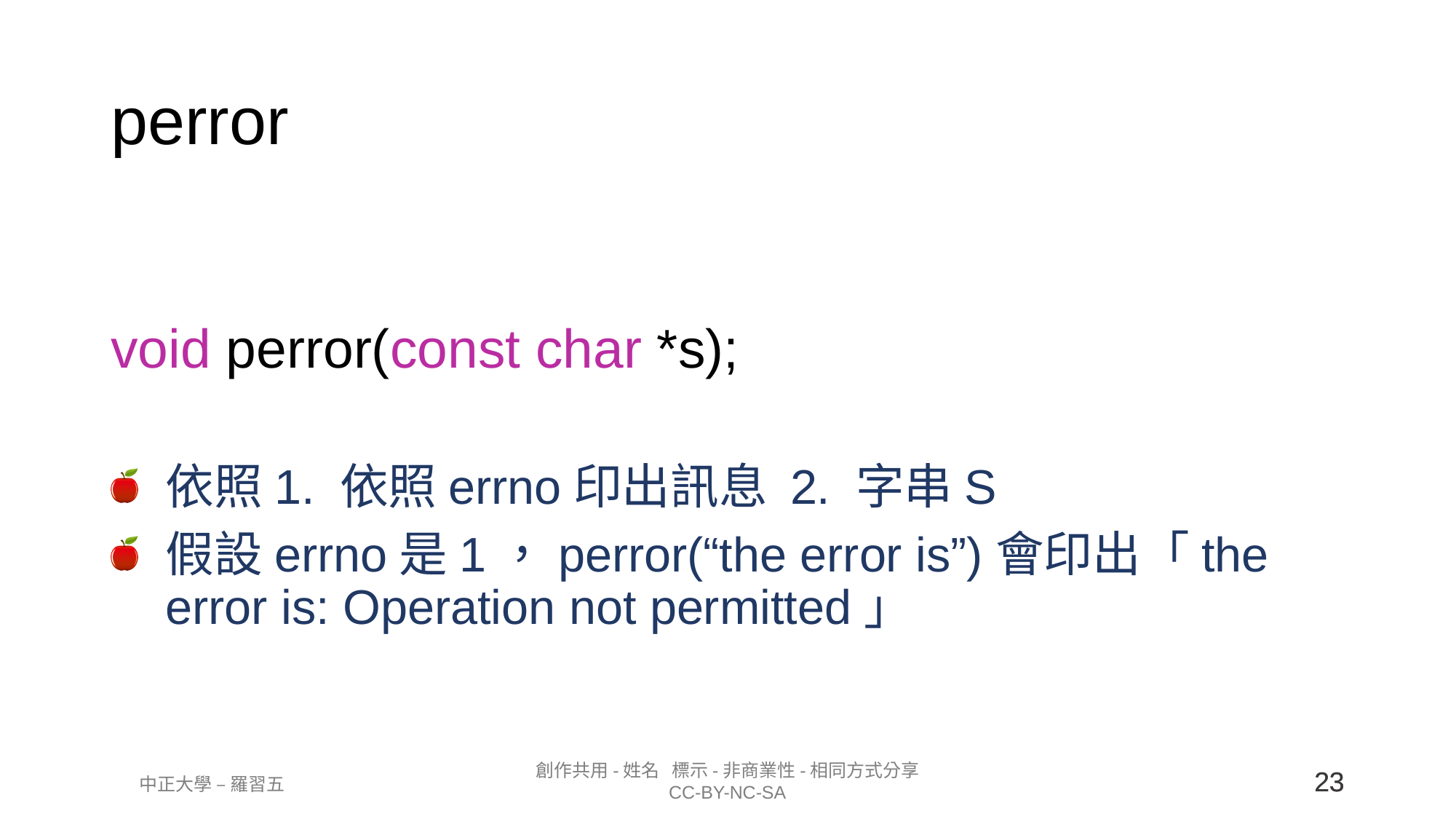

# perror
void perror(const char *s);

依照1. 依照errno印出訊息 2. 字串S
假設errno是1，perror(“the error is”)會印出「the error is: Operation not permitted」